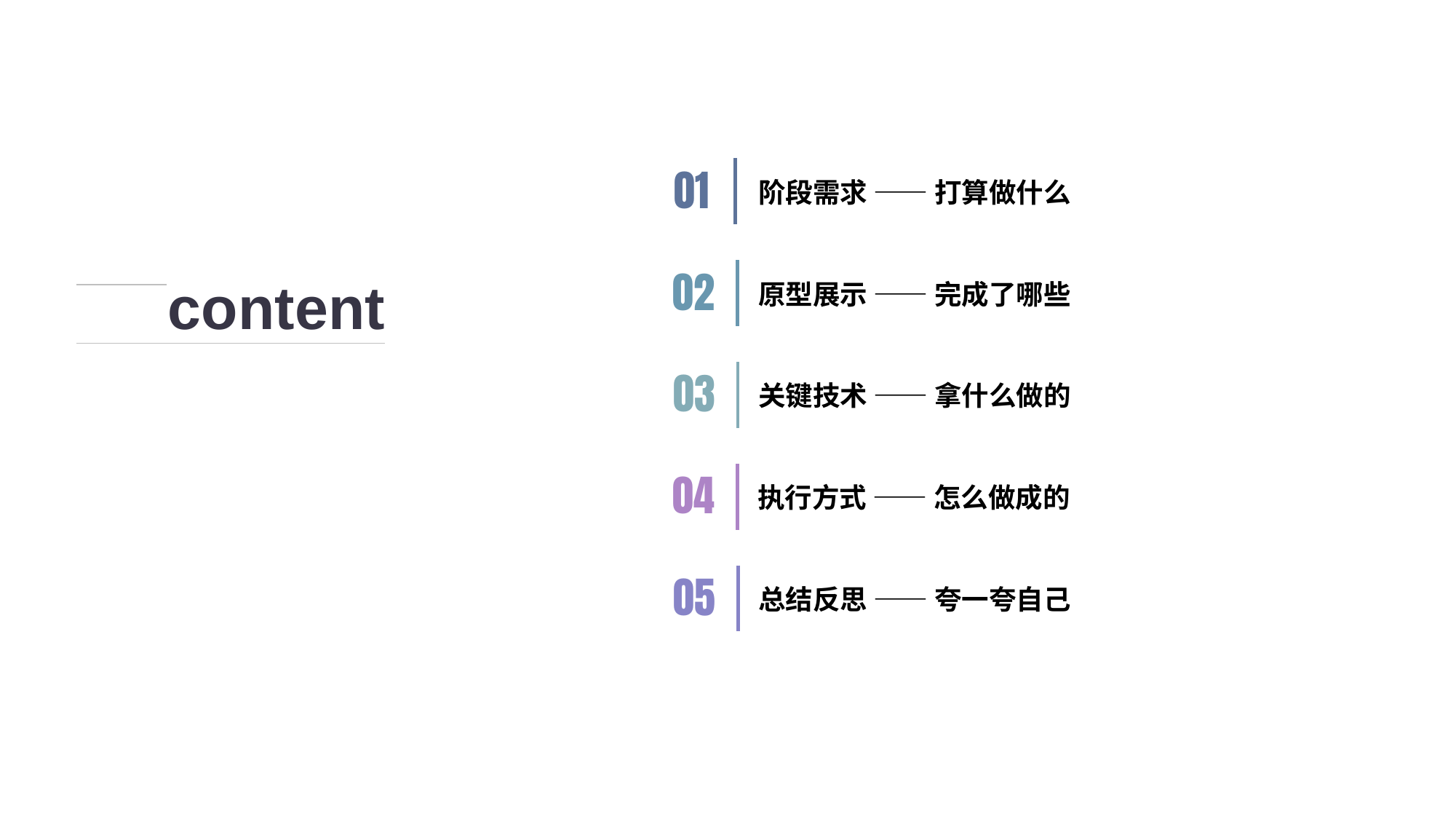

01
阶段需求 —— 打算做什么
content
02
原型展示 —— 完成了哪些
03
关键技术 —— 拿什么做的
04
执行方式 —— 怎么做成的
05
总结反思 —— 夸一夸自己